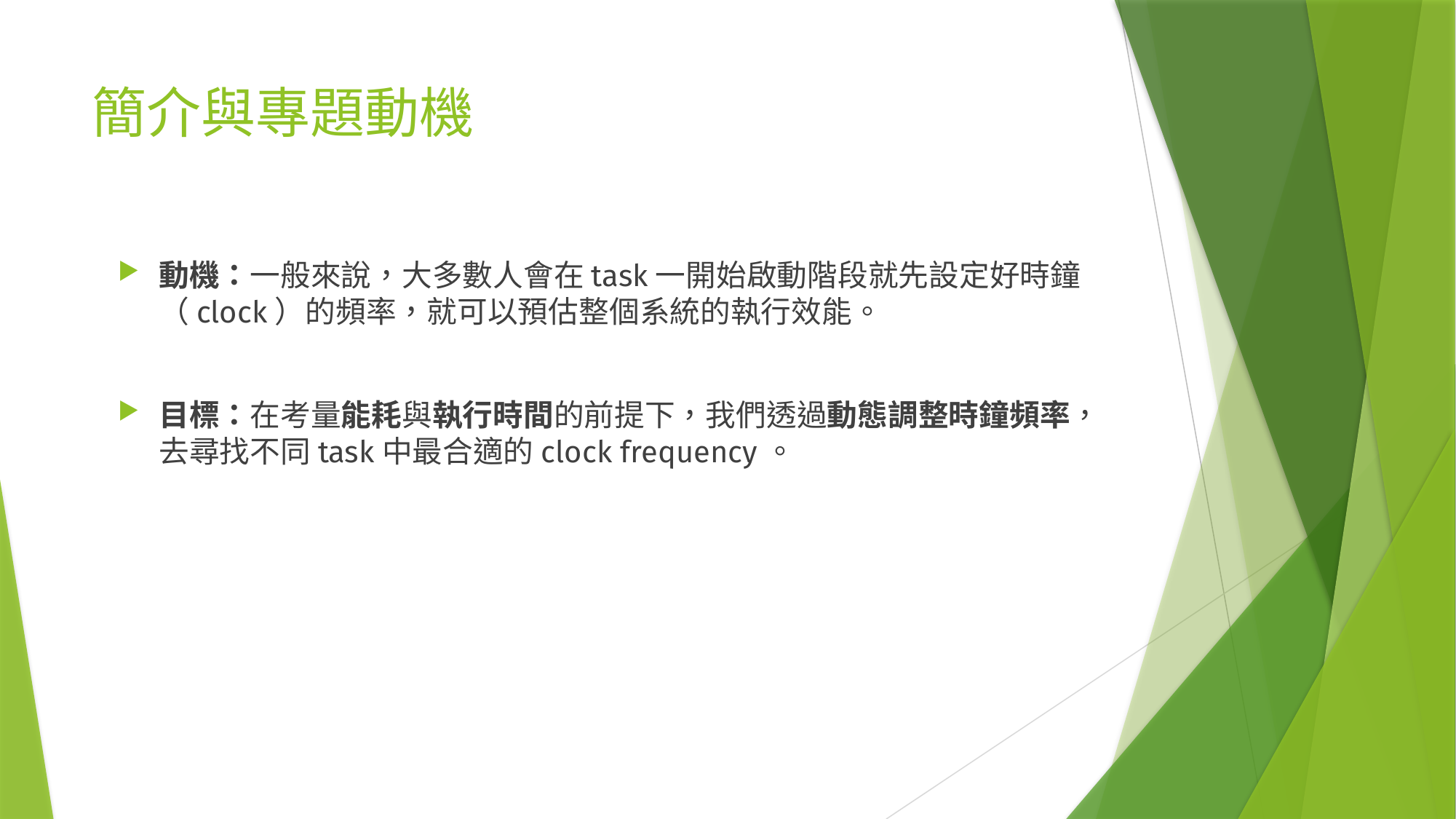

# 簡介與專題動機

動機：一般來說，大多數人會在task一開始啟動階段就先設定好時鐘（clock）的頻率，就可以預估整個系統的執行效能。

目標：在考量能耗與執行時間的前提下，我們透過動態調整時鐘頻率，去尋找不同task中最合適的clock frequency。